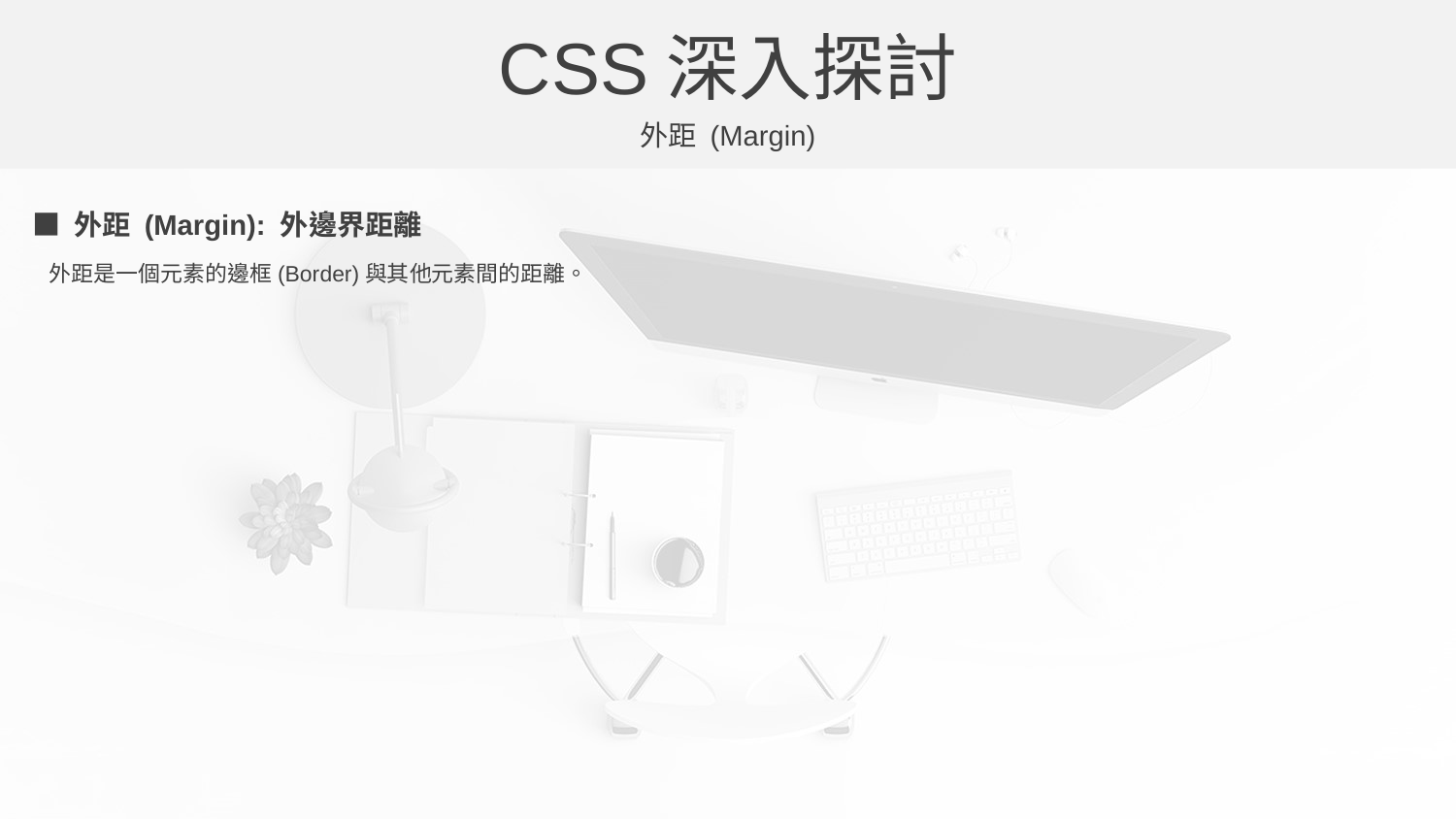

CSS深入探討
外距 (Margin)
■ 外距 (Margin): 外邊界距離
外距是一個元素的邊框(Border)與其他元素間的距離。